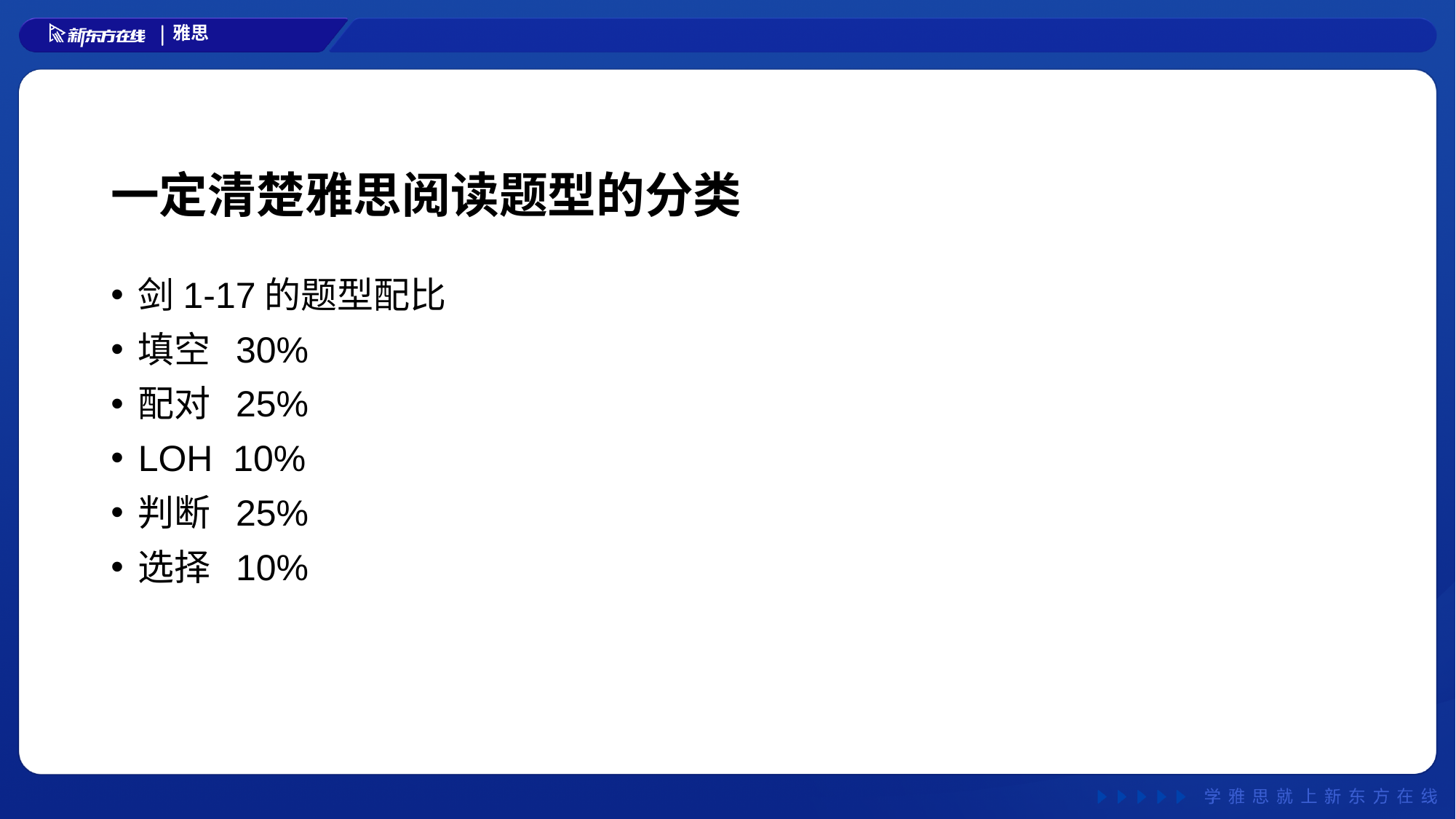

# 一定清楚雅思阅读题型的分类
剑1-17的题型配比
填空  30%
配对  25%
LOH  10%
判断  25%
选择  10%